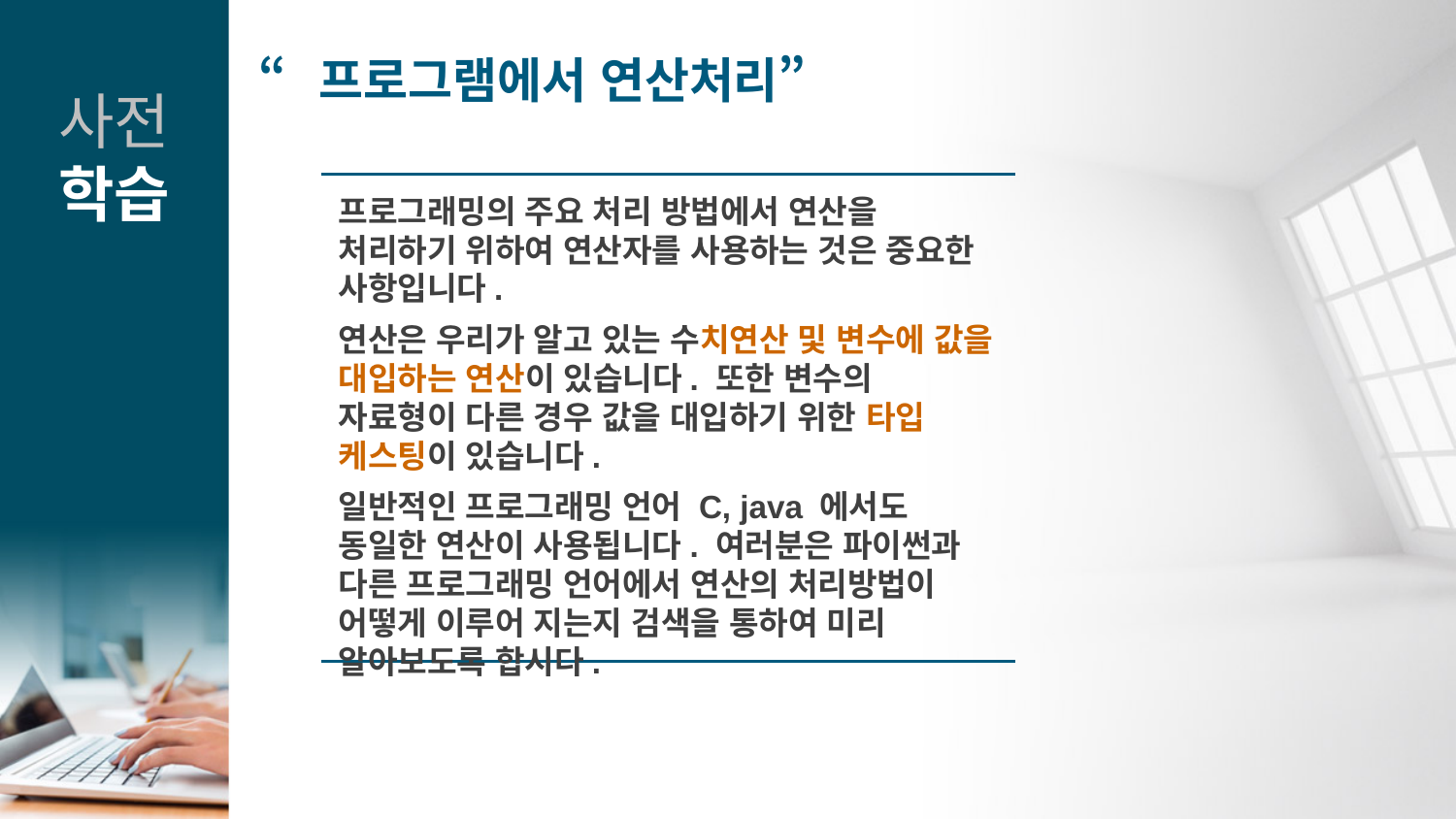

“프로그램에서 연산처리”
사전
학습
프로그래밍의 주요 처리 방법에서 연산을 처리하기 위하여 연산자를 사용하는 것은 중요한 사항입니다.
연산은 우리가 알고 있는 수치연산 및 변수에 값을 대입하는 연산이 있습니다. 또한 변수의 자료형이 다른 경우 값을 대입하기 위한 타입 케스팅이 있습니다.
일반적인 프로그래밍 언어 C, java 에서도 동일한 연산이 사용됩니다. 여러분은 파이썬과 다른 프로그래밍 언어에서 연산의 처리방법이 어떻게 이루어 지는지 검색을 통하여 미리 알아보도록 합시다.